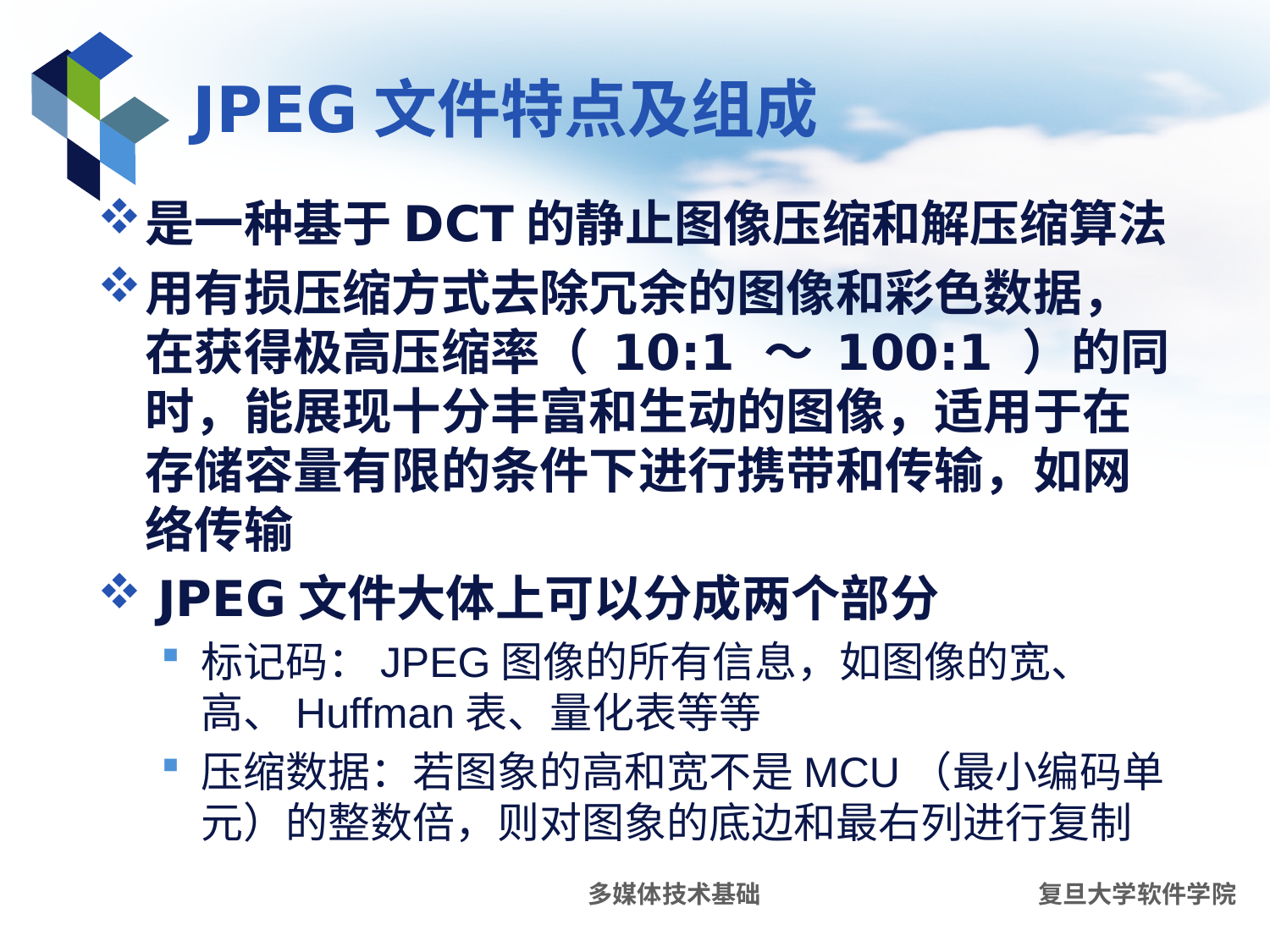

# JPEG文件特点及组成
是一种基于DCT的静止图像压缩和解压缩算法
用有损压缩方式去除冗余的图像和彩色数据，在获得极高压缩率（ 10:1 ～ 100:1 ）的同时，能展现十分丰富和生动的图像，适用于在存储容量有限的条件下进行携带和传输，如网络传输
 JPEG文件大体上可以分成两个部分
标记码：JPEG图像的所有信息，如图像的宽、高、Huffman表、量化表等等
压缩数据：若图象的高和宽不是MCU（最小编码单元）的整数倍，则对图象的底边和最右列进行复制
多媒体技术基础